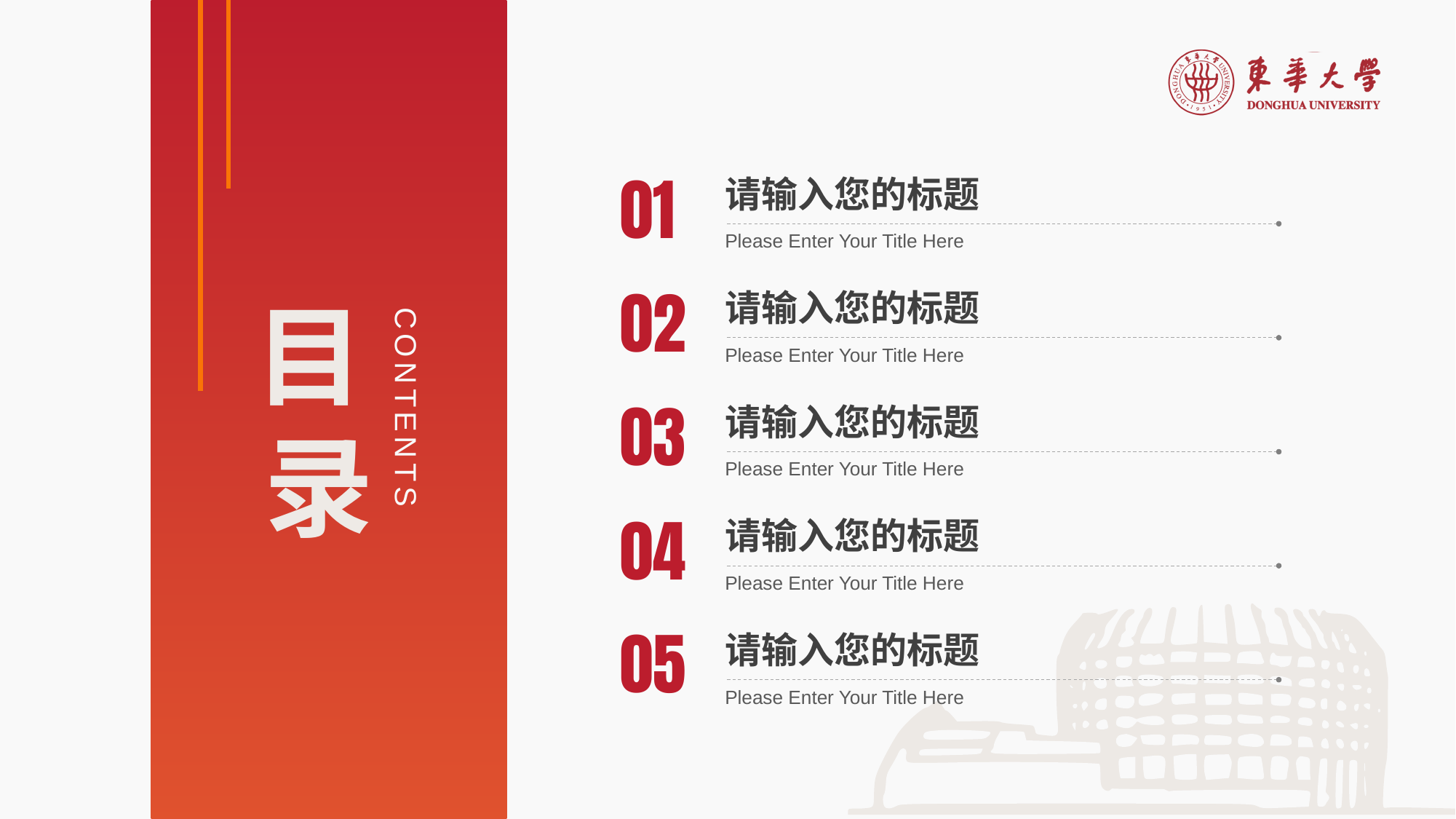

请输入您的标题
01
Please Enter Your Title Here
请输入您的标题
02
Please Enter Your Title Here
请输入您的标题
03
Please Enter Your Title Here
请输入您的标题
04
Please Enter Your Title Here
请输入您的标题
05
Please Enter Your Title Here